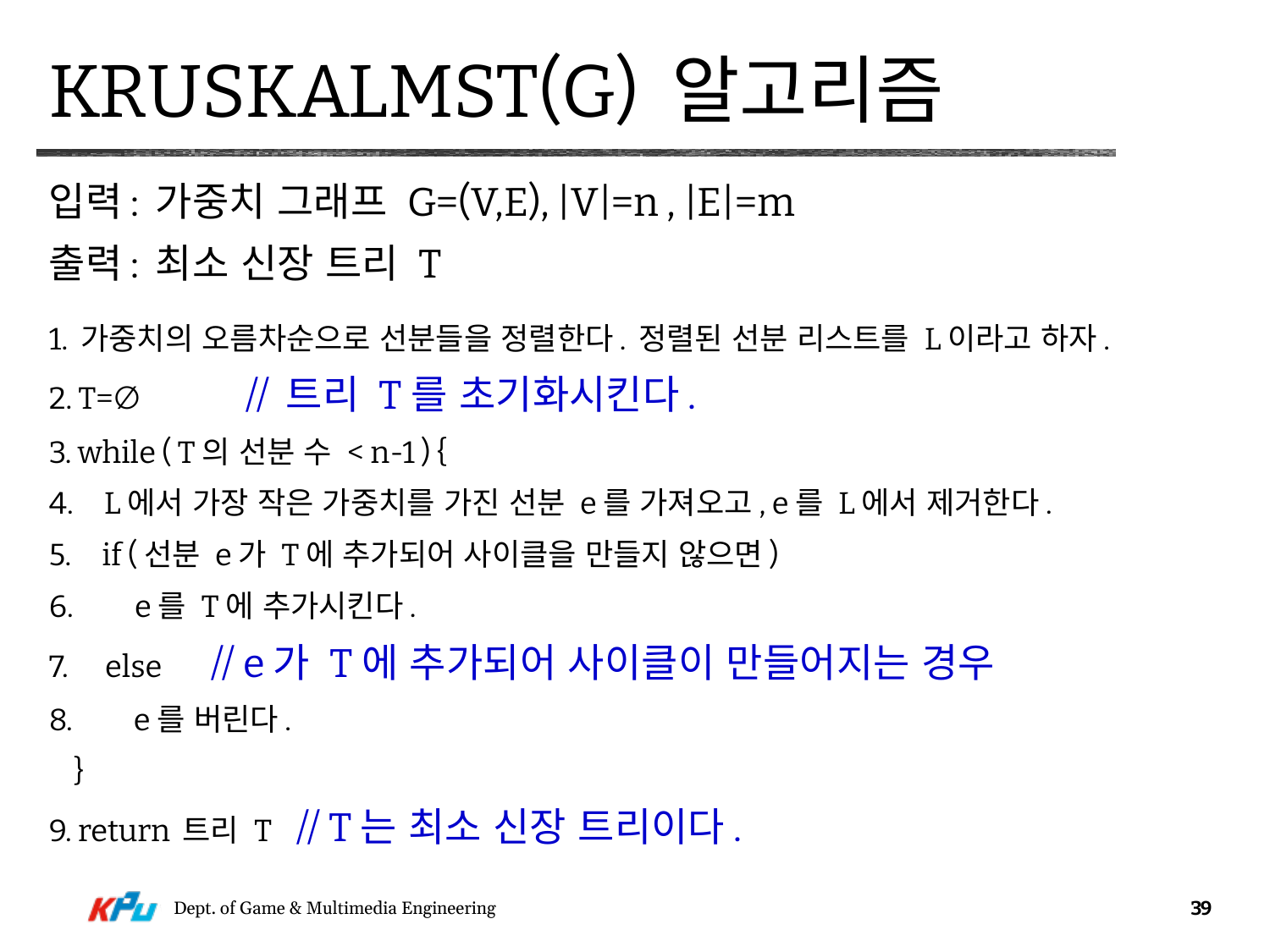

# KruskalMST(G) 알고리즘
입력: 가중치 그래프 G=(V,E), |V|=n , |E|=m
출력: 최소 신장 트리 T
1. 가중치의 오름차순으로 선분들을 정렬한다. 정렬된 선분 리스트를 L이라고 하자.
2. T=∅             // 트리 T를 초기화시킨다.
3. while ( T의 선분 수 < n-1 ) {
4.     L에서 가장 작은 가중치를 가진 선분 e를 가져오고, e를 L에서 제거한다.
5.     if (선분 e가 T에 추가되어 사이클을 만들지 않으면)
6.          e를 T에 추가시킨다.
7.      else        // e가 T에 추가되어 사이클이 만들어지는 경우
8.          e를 버린다.
    }
9. return 트리 T    // T는 최소 신장 트리이다.
Dept. of Game & Multimedia Engineering
39